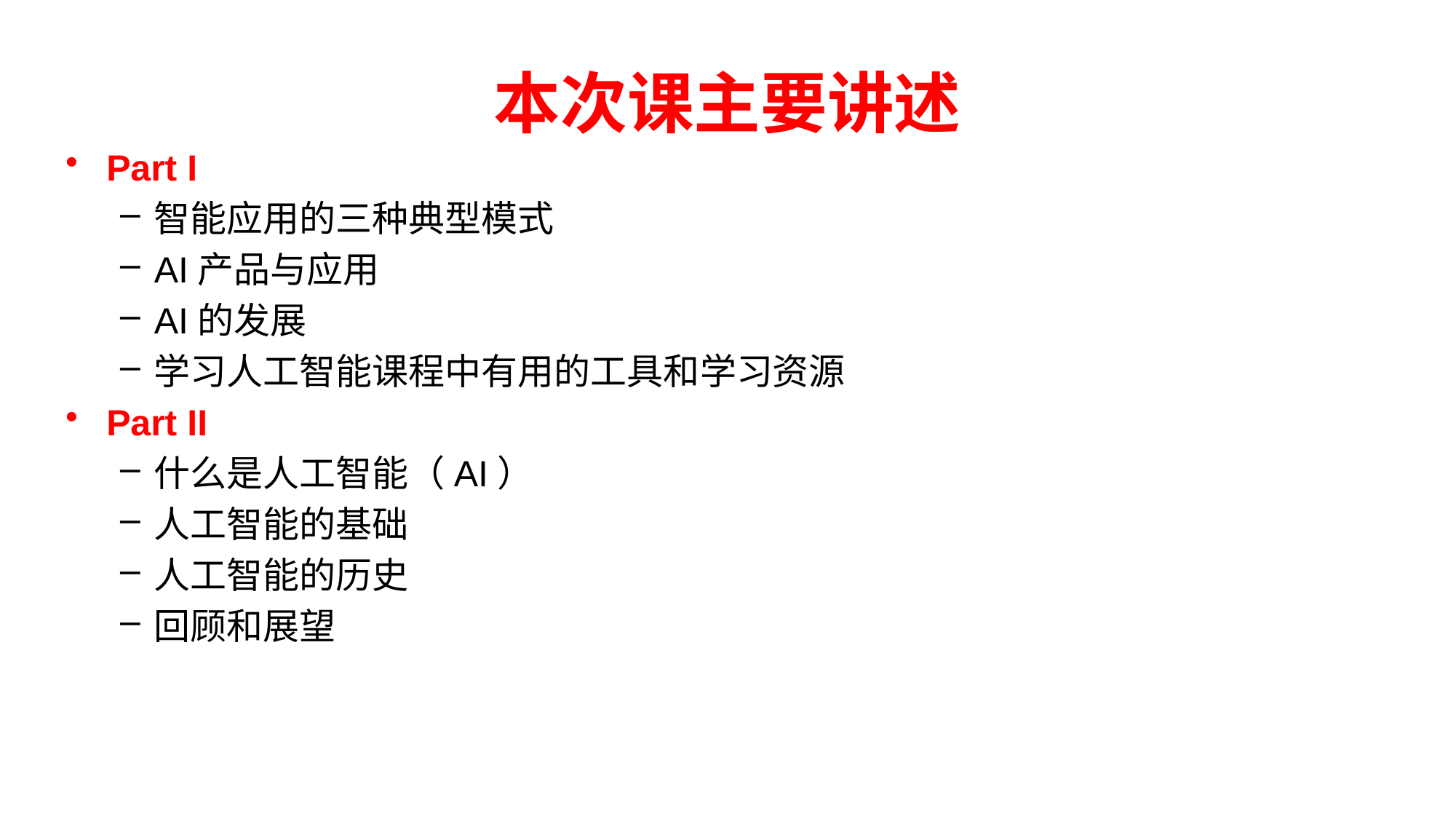

# 本次课主要讲述
Part I
智能应用的三种典型模式
AI产品与应用
AI的发展
学习人工智能课程中有用的工具和学习资源
Part II
什么是人工智能（AI）
人工智能的基础
人工智能的历史
回顾和展望